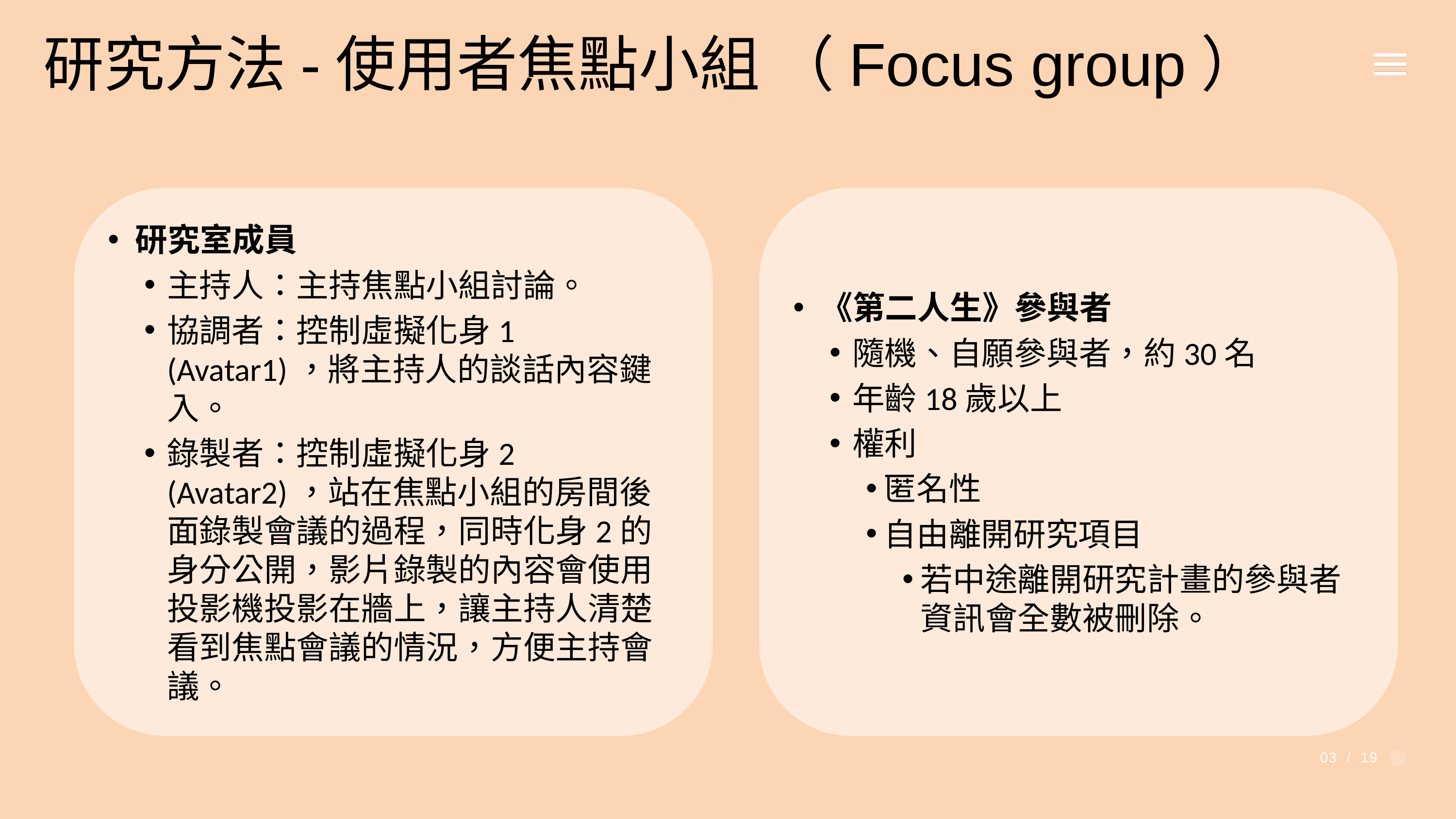

研究方法-使用者焦點小組 （Focus group）

研究室成員
主持人：主持焦點小組討論。
協調者：控制虛擬化身1 (Avatar1)，將主持人的談話內容鍵入。
錄製者：控制虛擬化身2 (Avatar2)，站在焦點小組的房間後面錄製會議的過程，同時化身2的身分公開，影片錄製的內容會使用投影機投影在牆上，讓主持人清楚看到焦點會議的情況，方便主持會議。
《第二人生》參與者
隨機、自願參與者，約30名
年齡18歲以上
權利
匿名性
自由離開研究項目
若中途離開研究計畫的參與者資訊會全數被刪除。

03  /  19